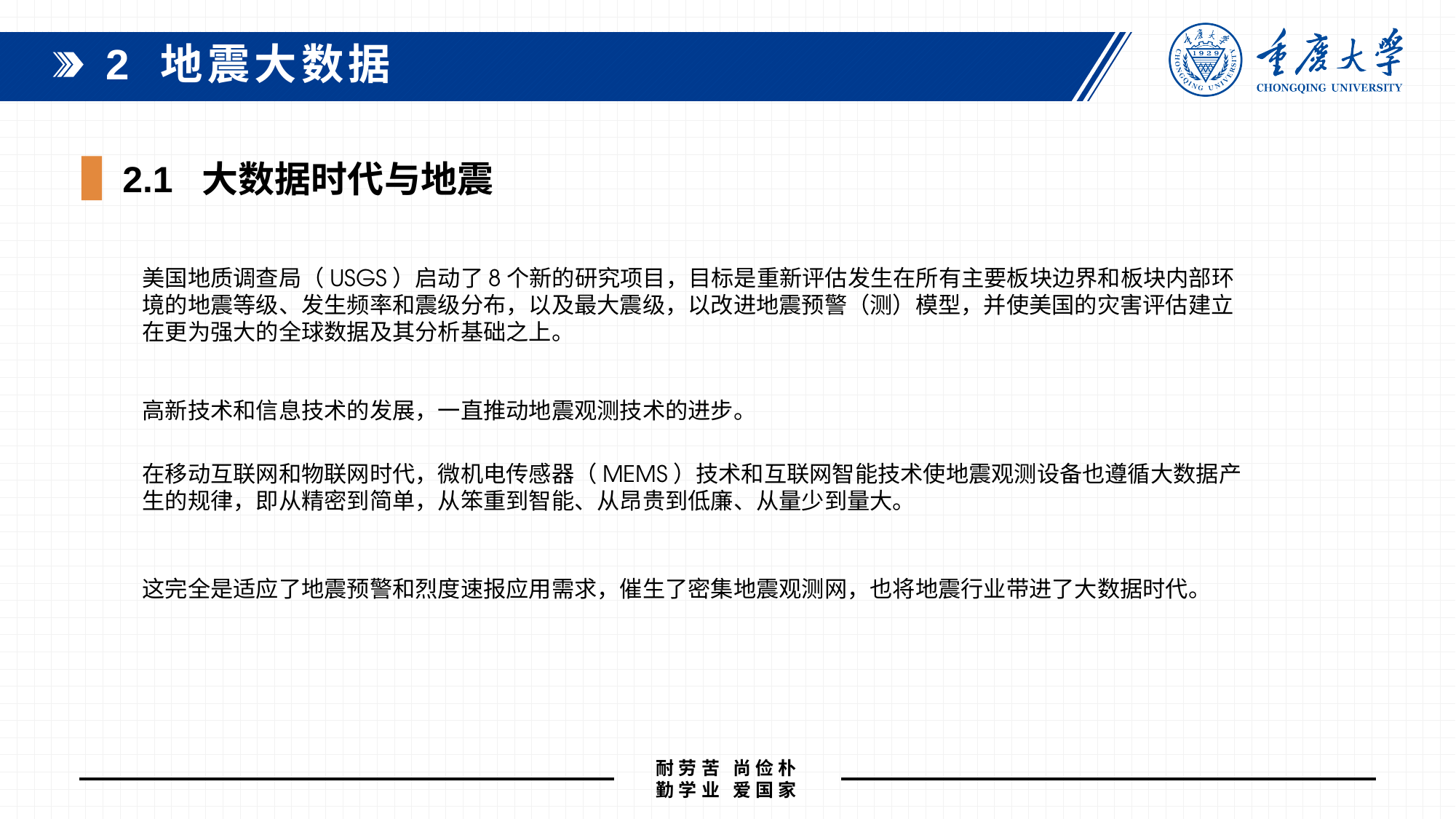

2 地震大数据

 2.1  大数据时代与地震
美国地质调查局（USGS）启动了8个新的研究项目，目标是重新评估发生在所有主要板块边界和板块内部环境的地震等级、发生频率和震级分布，以及最大震级，以改进地震预警（测）模型，并使美国的灾害评估建立在更为强大的全球数据及其分析基础之上。
高新技术和信息技术的发展，一直推动地震观测技术的进步。
在移动互联网和物联网时代，微机电传感器（MEMS）技术和互联网智能技术使地震观测设备也遵循大数据产生的规律，即从精密到简单，从笨重到智能、从昂贵到低廉、从量少到量大。
这完全是适应了地震预警和烈度速报应用需求，催生了密集地震观测网，也将地震行业带进了大数据时代。